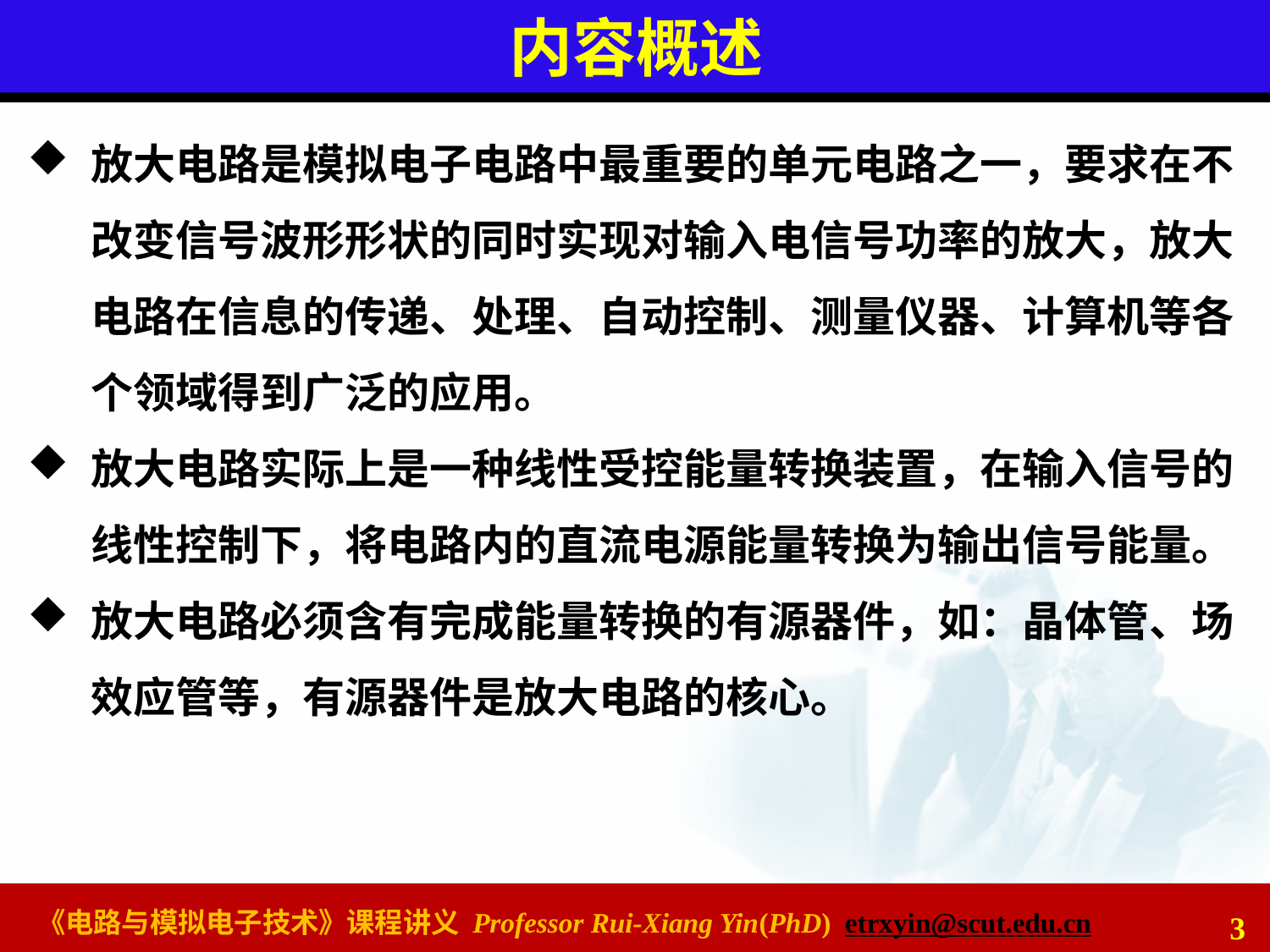

# 内容概述
放大电路是模拟电子电路中最重要的单元电路之一，要求在不改变信号波形形状的同时实现对输入电信号功率的放大，放大电路在信息的传递、处理、自动控制、测量仪器、计算机等各个领域得到广泛的应用。
放大电路实际上是一种线性受控能量转换装置，在输入信号的线性控制下，将电路内的直流电源能量转换为输出信号能量。
放大电路必须含有完成能量转换的有源器件，如：晶体管、场效应管等，有源器件是放大电路的核心。
3